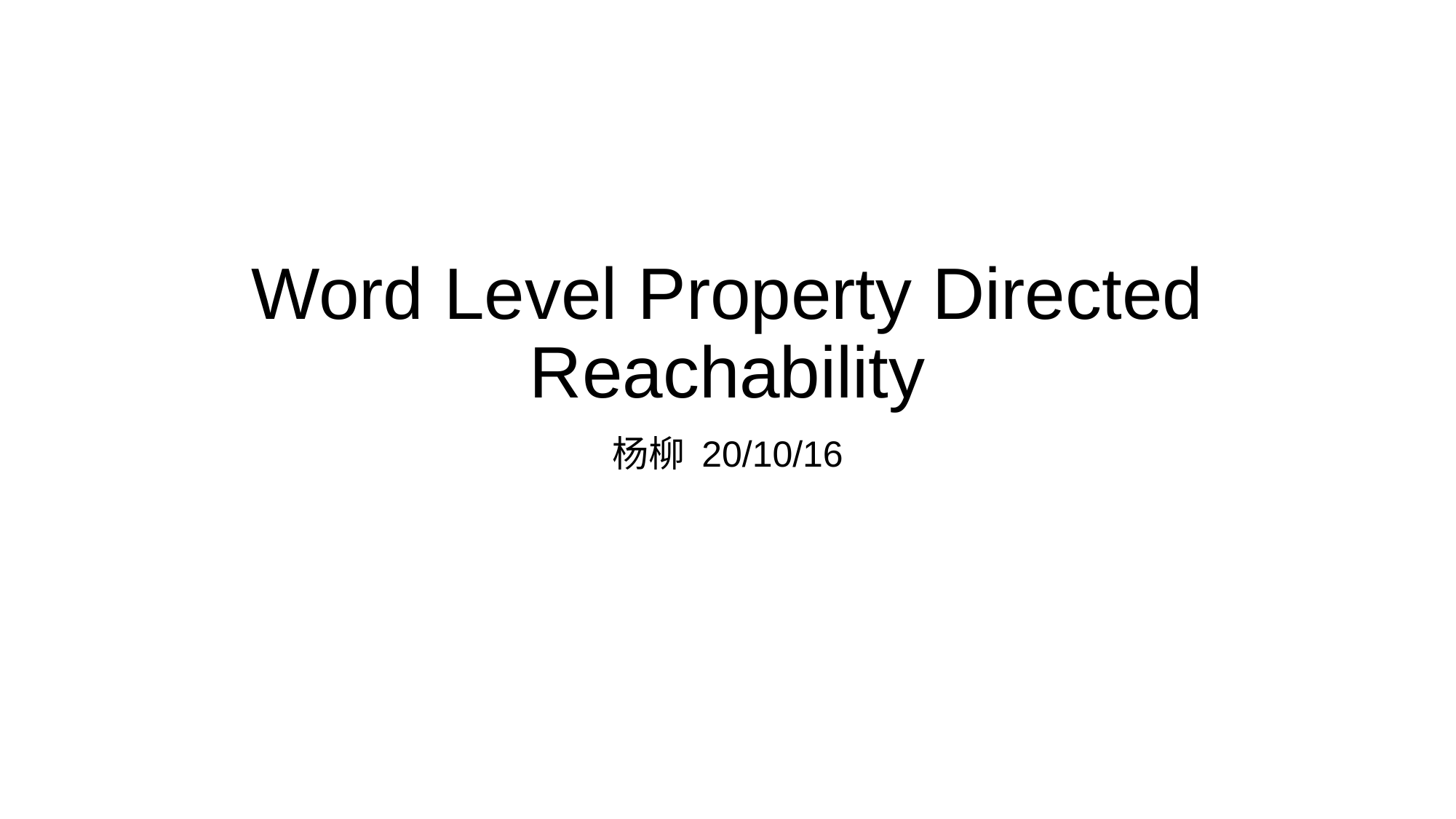

# Word Level Property Directed Reachability
杨柳 20/10/16